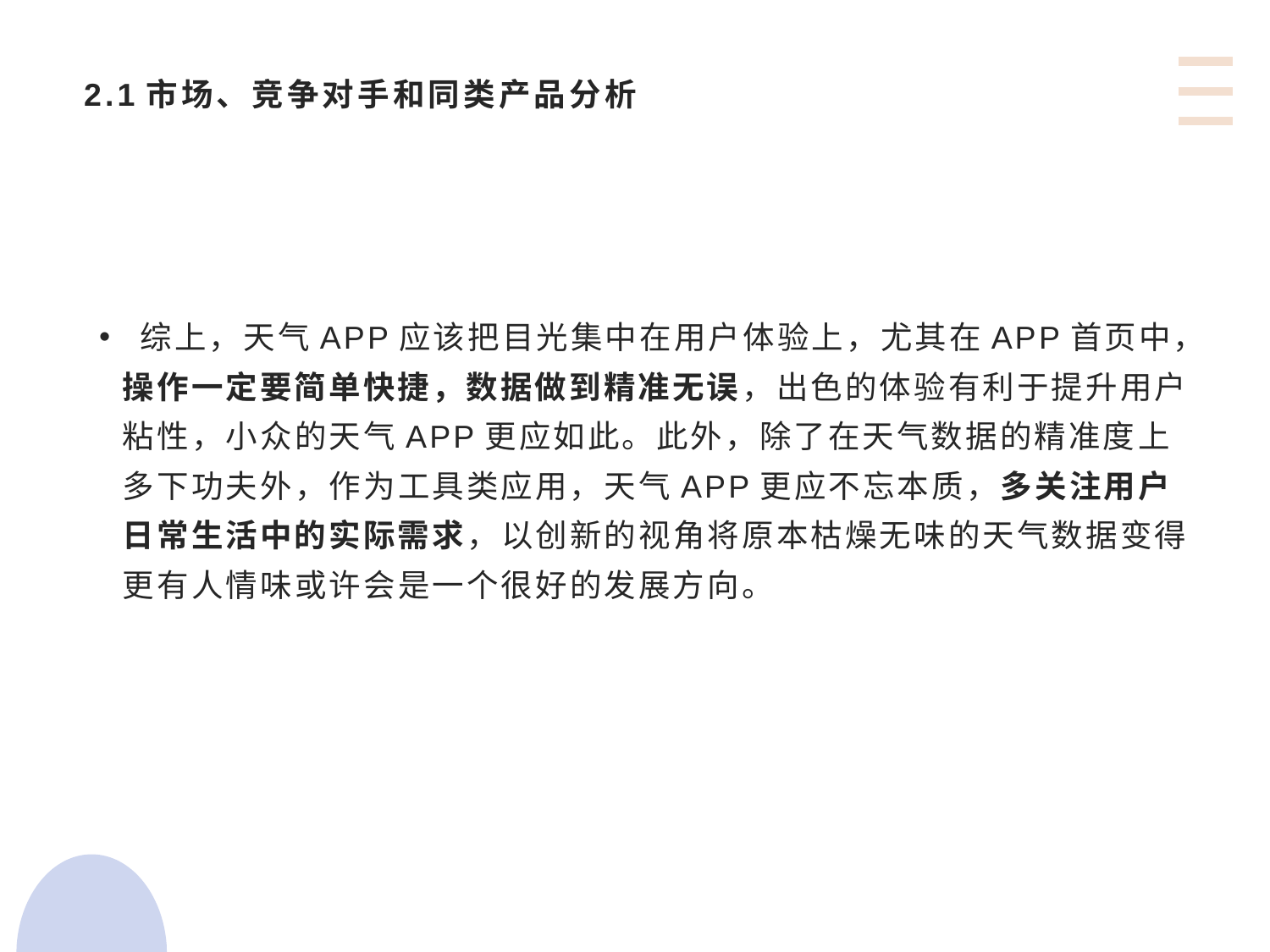

# 2.1市场、竞争对手和同类产品分析
 综上，天气APP应该把目光集中在用户体验上，尤其在APP首页中，操作一定要简单快捷，数据做到精准无误，出色的体验有利于提升用户粘性，小众的天气APP更应如此。此外，除了在天气数据的精准度上多下功夫外，作为工具类应用，天气APP更应不忘本质，多关注用户日常生活中的实际需求，以创新的视角将原本枯燥无味的天气数据变得更有人情味或许会是一个很好的发展方向。